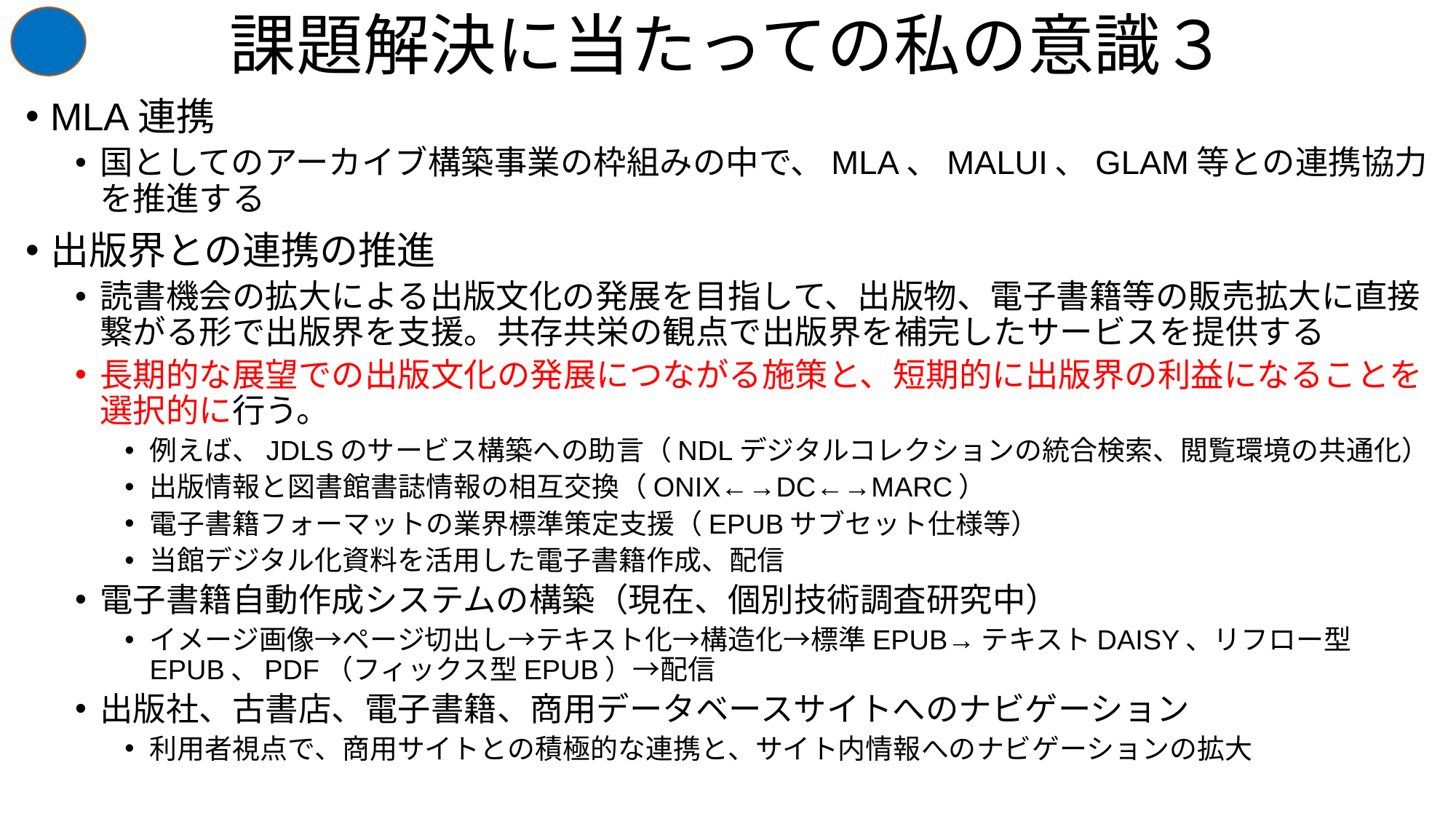

# 課題解決に当たっての私の意識３

MLA連携
国としてのアーカイブ構築事業の枠組みの中で、MLA、MALUI、GLAM等との連携協力を推進する
出版界との連携の推進
読書機会の拡大による出版文化の発展を目指して、出版物、電子書籍等の販売拡大に直接繋がる形で出版界を支援。共存共栄の観点で出版界を補完したサービスを提供する
長期的な展望での出版文化の発展につながる施策と、短期的に出版界の利益になることを選択的に行う。
例えば、JDLSのサービス構築への助言（NDLデジタルコレクションの統合検索、閲覧環境の共通化）
出版情報と図書館書誌情報の相互交換（ONIX←→DC←→MARC）
電子書籍フォーマットの業界標準策定支援（EPUBサブセット仕様等）
当館デジタル化資料を活用した電子書籍作成、配信
電子書籍自動作成システムの構築（現在、個別技術調査研究中）
イメージ画像→ページ切出し→テキスト化→構造化→標準EPUB→テキストDAISY、リフロー型EPUB、PDF（フィックス型EPUB）→配信
出版社、古書店、電子書籍、商用データベースサイトへのナビゲーション
利用者視点で、商用サイトとの積極的な連携と、サイト内情報へのナビゲーションの拡大